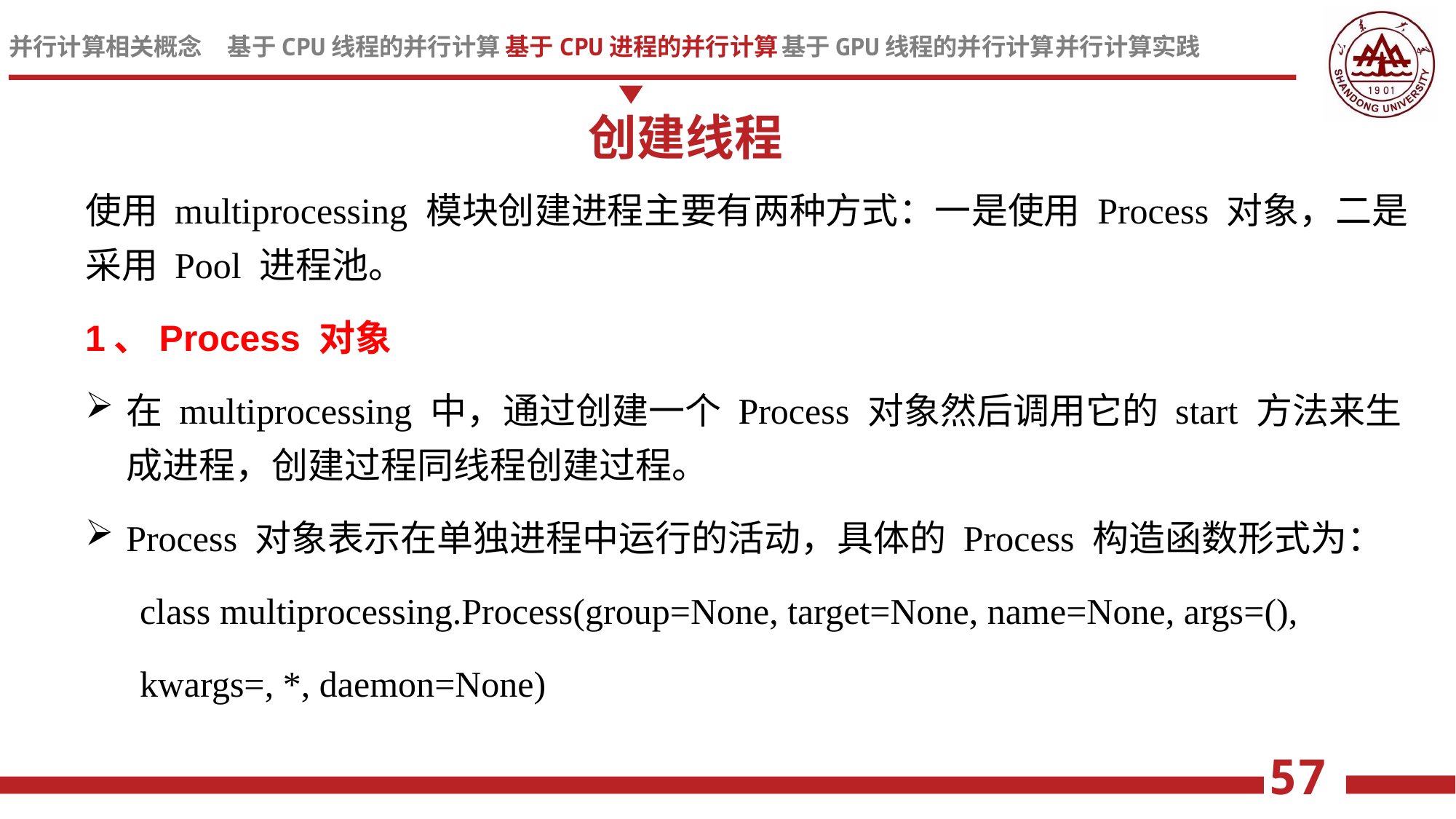

创建线程
使用 multiprocessing 模块创建进程主要有两种方式：一是使用 Process 对象，二是采用 Pool 进程池。
1、Process 对象
在 multiprocessing 中，通过创建一个 Process 对象然后调用它的 start 方法来生成进程，创建过程同线程创建过程。
Process 对象表示在单独进程中运行的活动，具体的 Process 构造函数形式为：
class multiprocessing.Process(group=None, target=None, name=None, args=(),
kwargs=, *, daemon=None)